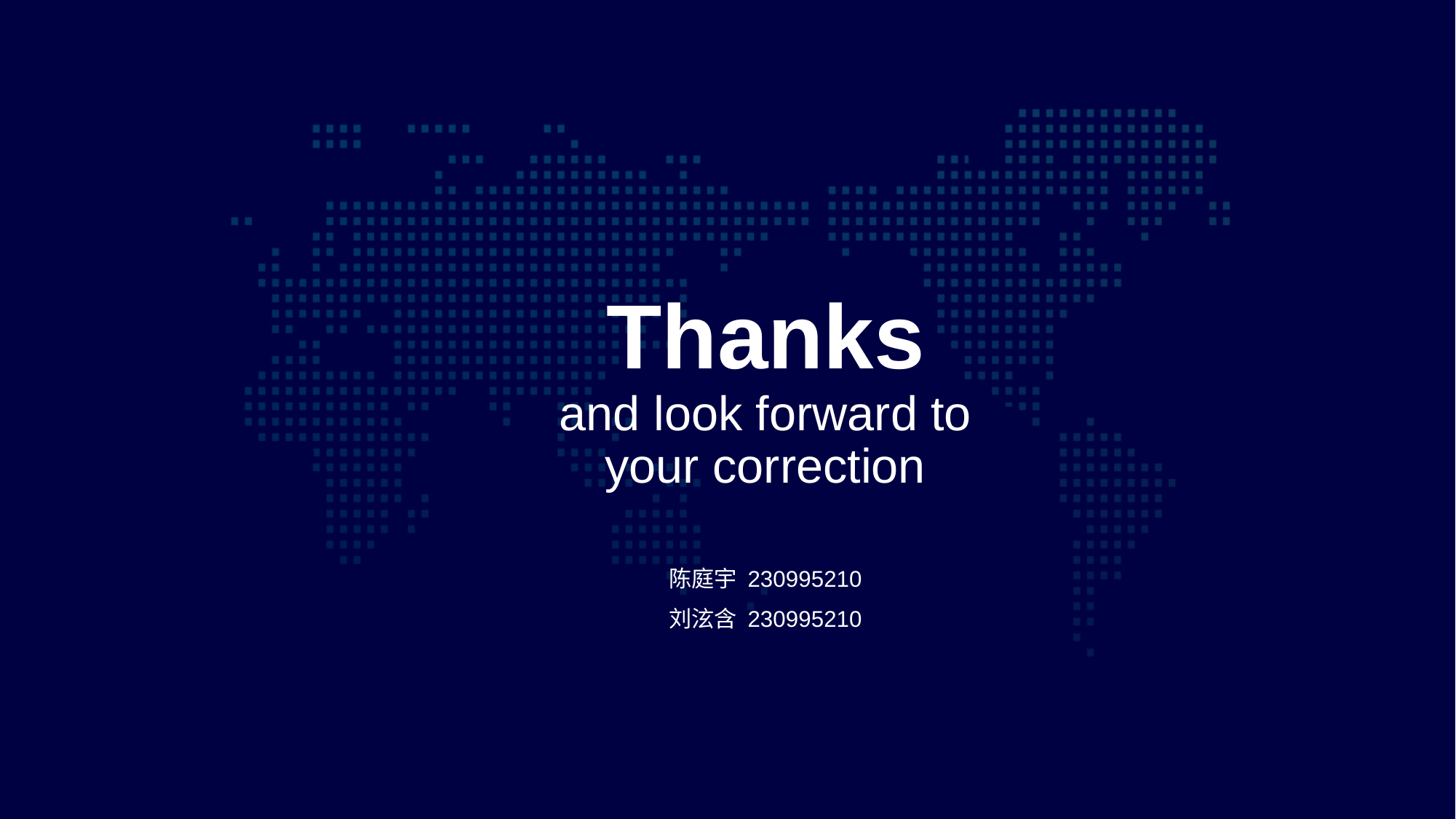

# Thanks and look forward to your correction
陈庭宇 230995210
刘泫含 230995210